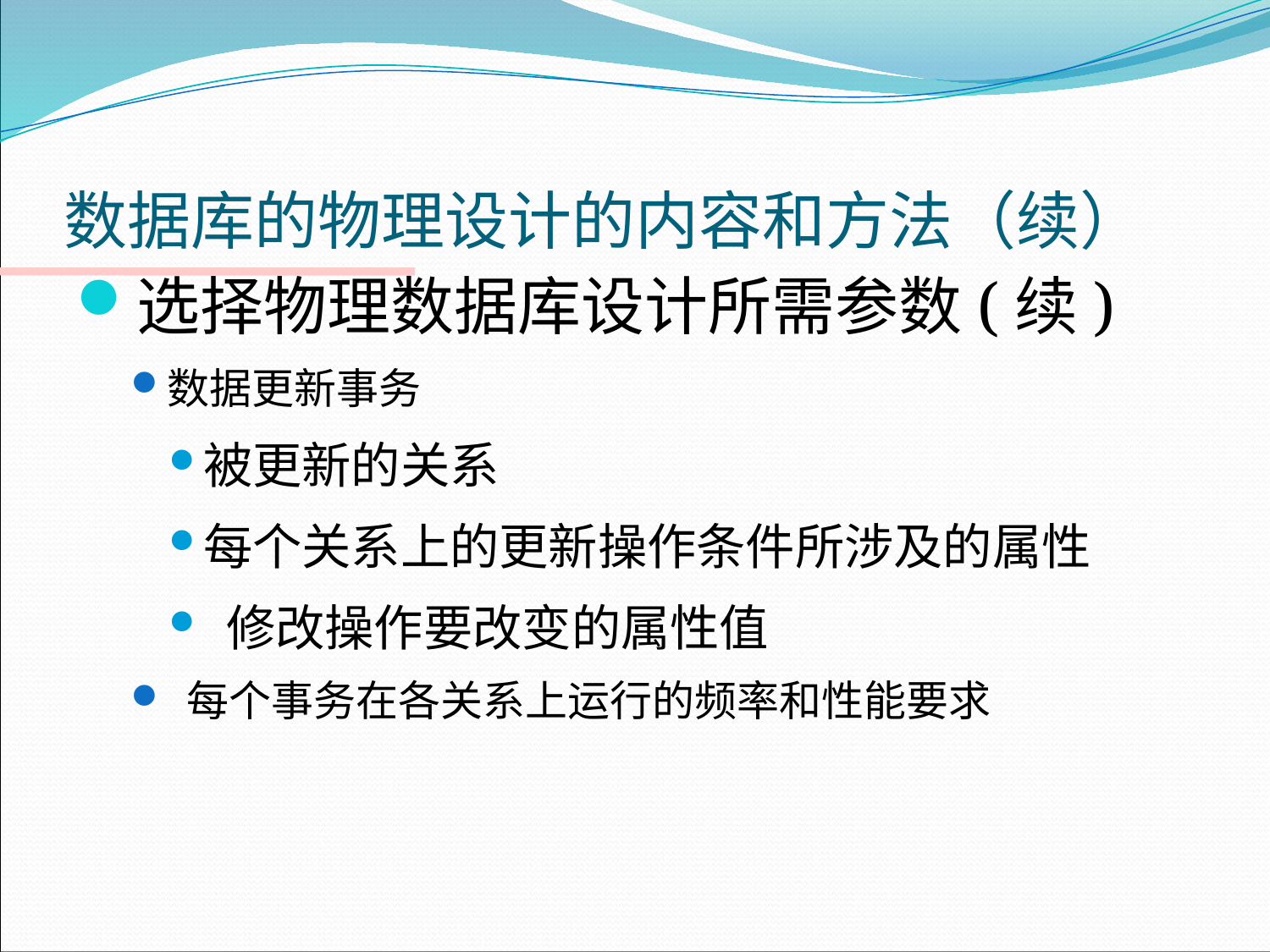

# 数据库的物理设计的内容和方法（续）
选择物理数据库设计所需参数(续)
数据更新事务
被更新的关系
每个关系上的更新操作条件所涉及的属性
 修改操作要改变的属性值
 每个事务在各关系上运行的频率和性能要求

790